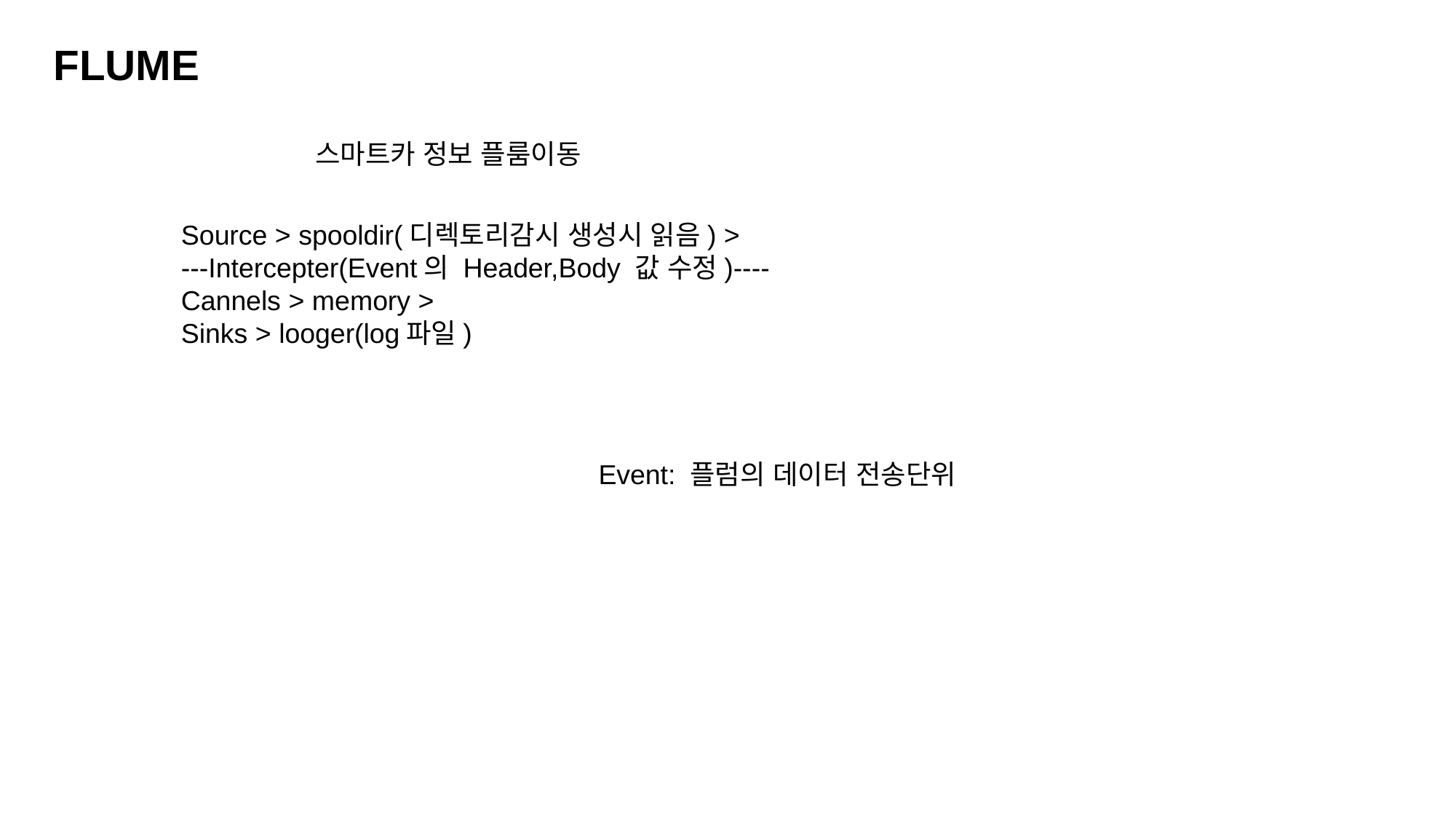

FLUME
스마트카 정보 플룸이동
Source > spooldir(디렉토리감시 생성시 읽음) >
---Intercepter(Event의 Header,Body 값 수정)----
Cannels > memory >
Sinks > looger(log파일)
Event: 플럼의 데이터 전송단위